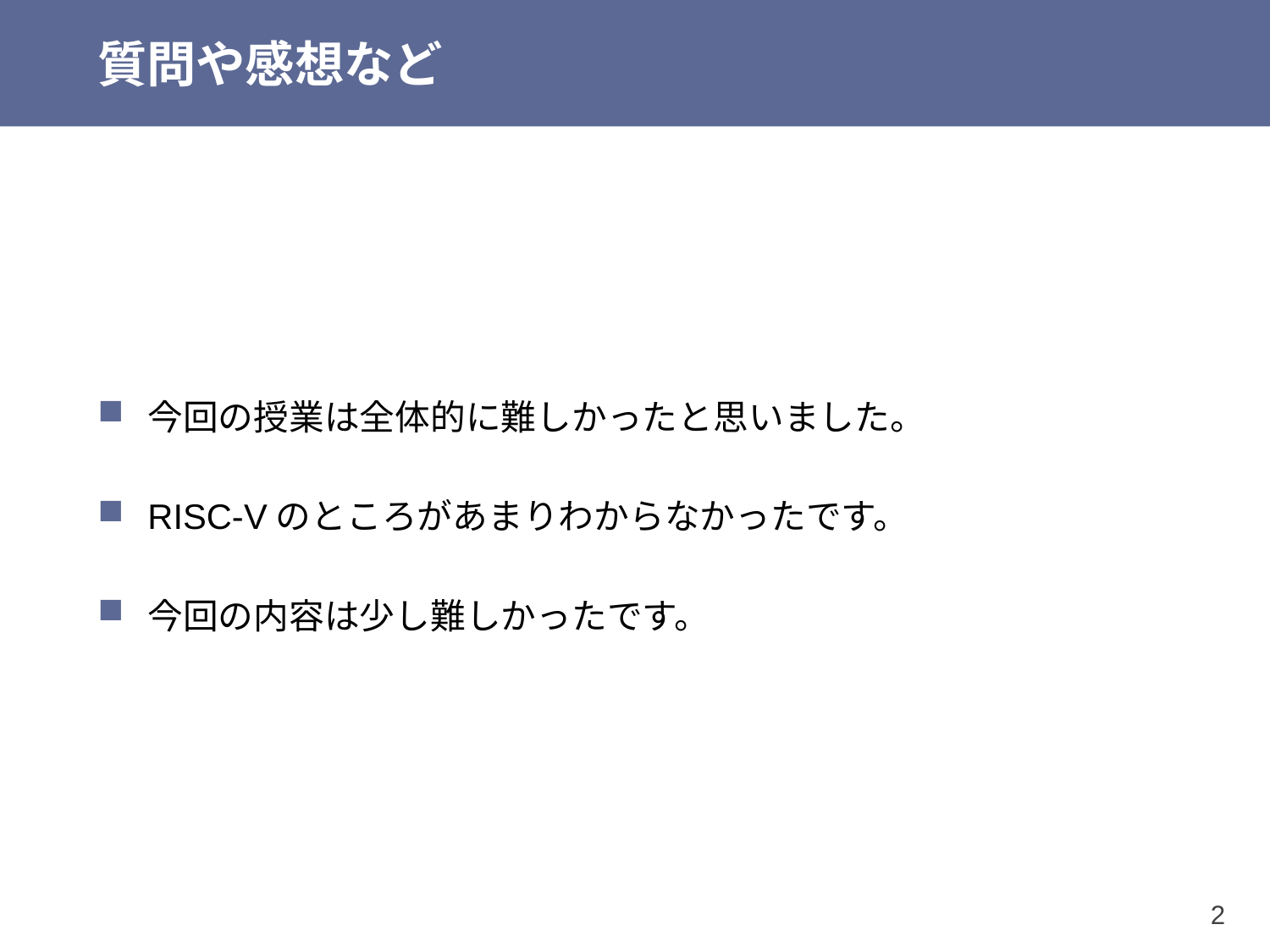

# 質問や感想など
今回の授業は全体的に難しかったと思いました。
RISC-Vのところがあまりわからなかったです。
今回の内容は少し難しかったです。